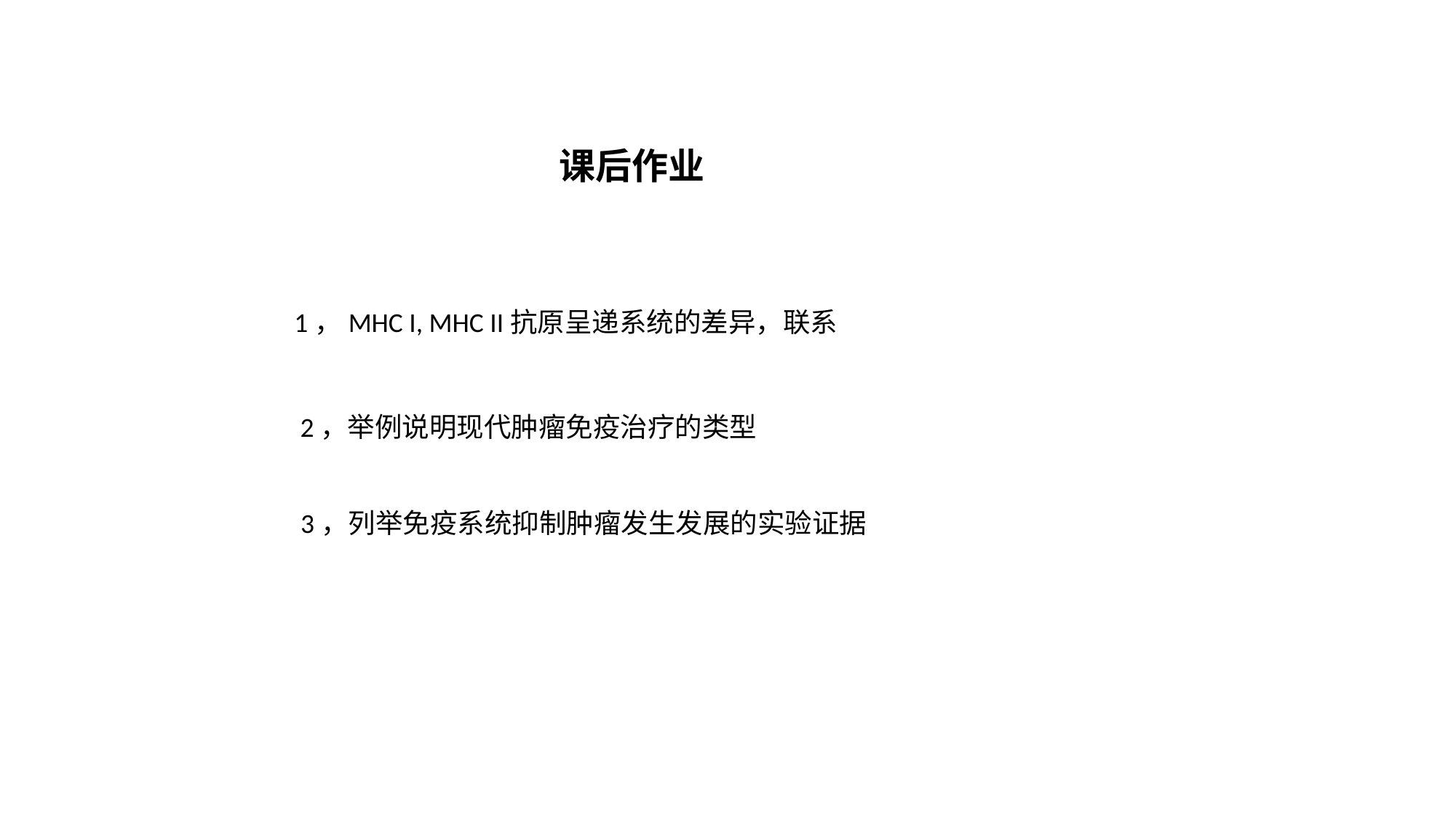

课后作业
1，MHC I, MHC II抗原呈递系统的差异，联系
2，举例说明现代肿瘤免疫治疗的类型
3，列举免疫系统抑制肿瘤发生发展的实验证据